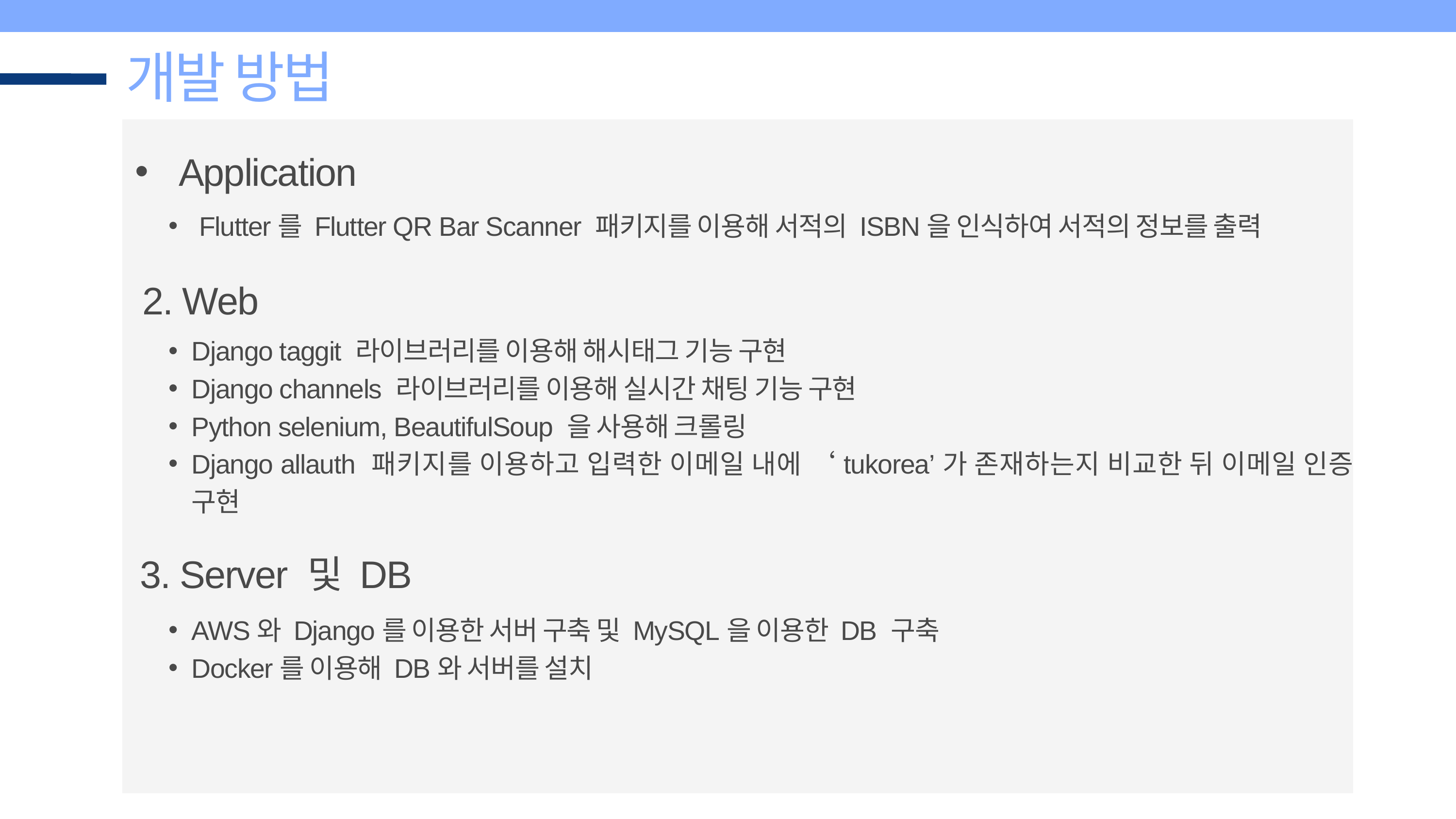

개발 방법

 Application

 Flutter를 Flutter QR Bar Scanner 패키지를 이용해 서적의 ISBN을 인식하여 서적의 정보를 출력
    2. Web

Django taggit 라이브러리를 이용해 해시태그 기능 구현
Django channels 라이브러리를 이용해 실시간 채팅 기능 구현
Python selenium, BeautifulSoup 을 사용해 크롤링
Django allauth 패키지를 이용하고 입력한 이메일 내에 ‘tukorea’가 존재하는지 비교한 뒤 이메일 인증 구현

3. Server 및 DB

AWS와 Django를 이용한 서버 구축 및 MySQL을 이용한 DB 구축
Docker를 이용해 DB와 서버를 설치